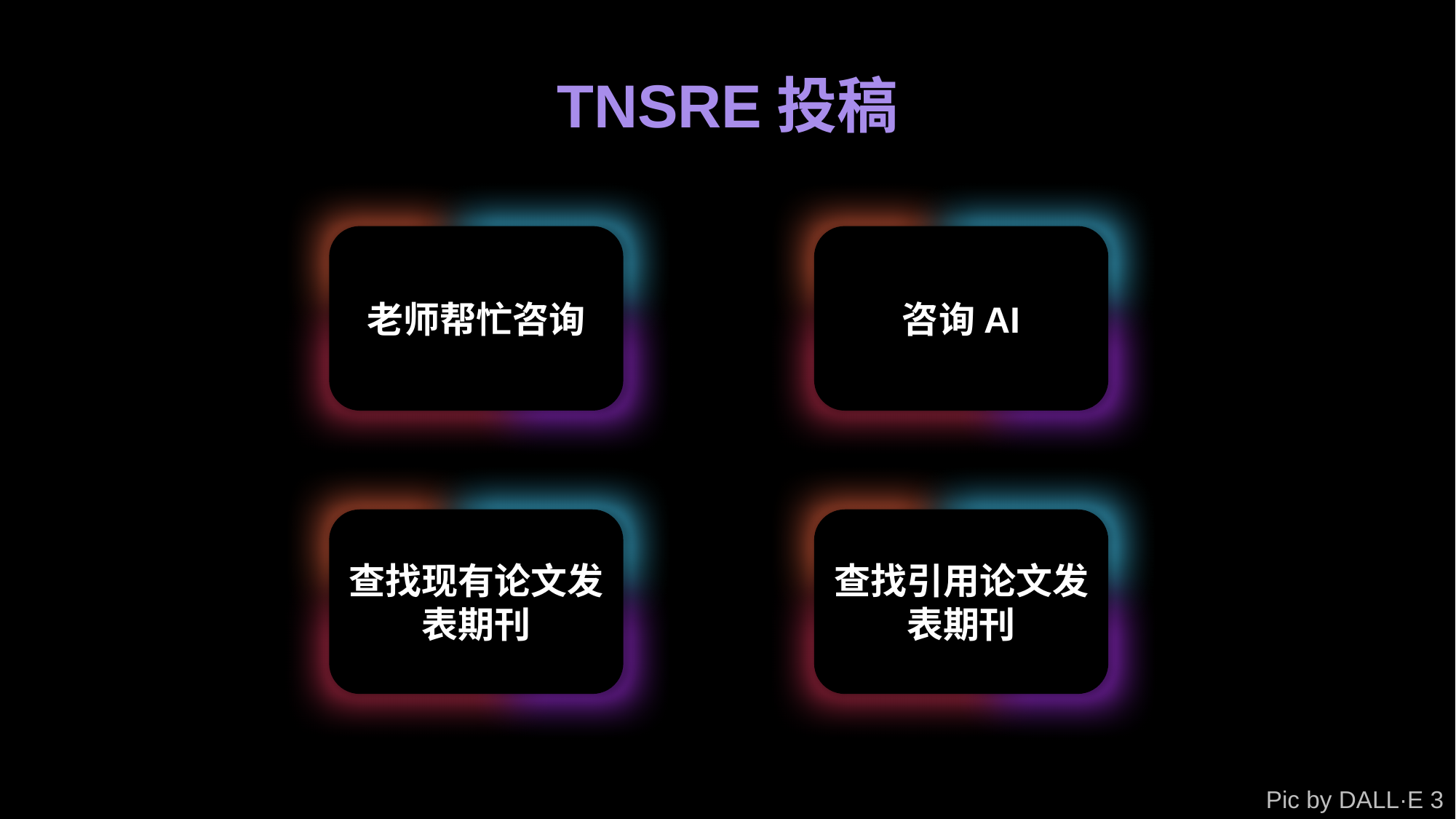

TNSRE投稿

老师帮忙咨询
咨询AI

查找现有论文发表期刊
查找引用论文发表期刊

Pic by DALL·E 3